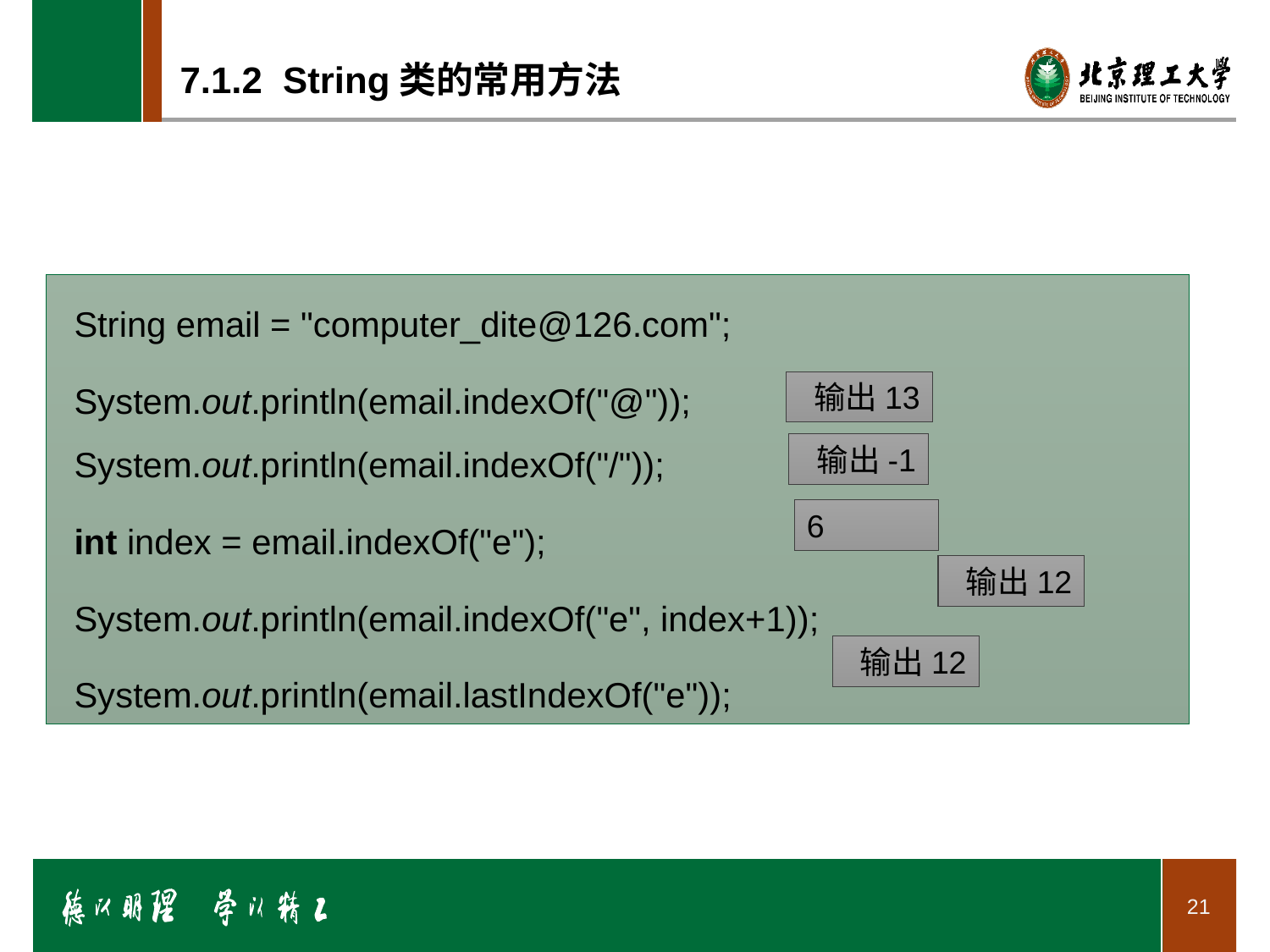

# 7.1.2  String类的常用方法
String email = "computer_dite@126.com";
System.out.println(email.indexOf("@"));   System.out.println(email.indexOf("/"));
int index = email.indexOf("e");
System.out.println(email.indexOf("e", index+1));
System.out.println(email.lastIndexOf("e"));
输出13
输出-1
6
输出12
输出12